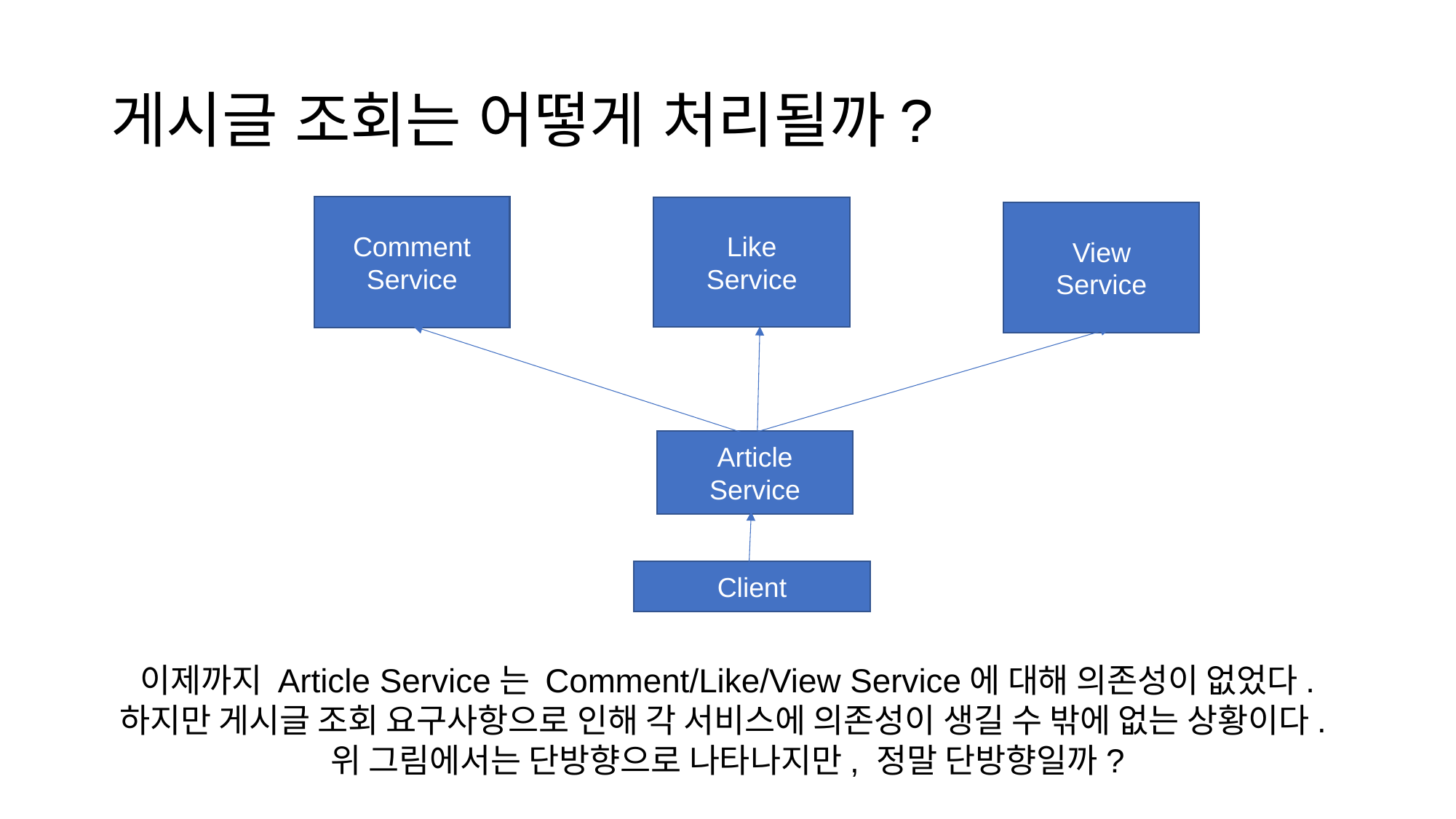

# 게시글 조회는 어떻게 처리될까?
Comment
Service
Like
Service
View
Service
Article
Service
Client
이제까지 Article Service는 Comment/Like/View Service에 대해 의존성이 없었다.
하지만 게시글 조회 요구사항으로 인해 각 서비스에 의존성이 생길 수 밖에 없는 상황이다.
위 그림에서는 단방향으로 나타나지만, 정말 단방향일까?